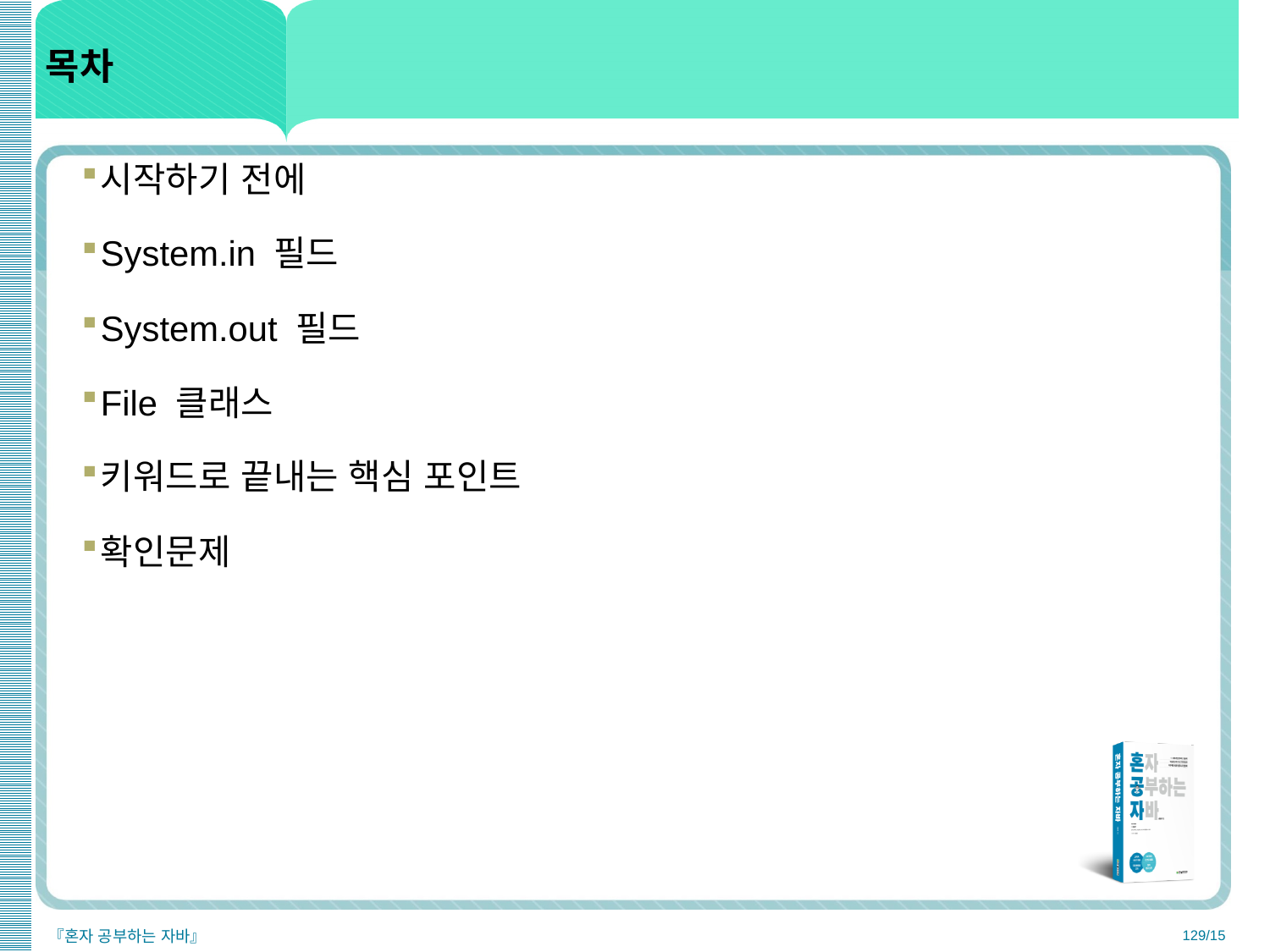

# 목차
시작하기 전에
System.in 필드
System.out 필드
File 클래스
키워드로 끝내는 핵심 포인트
확인문제